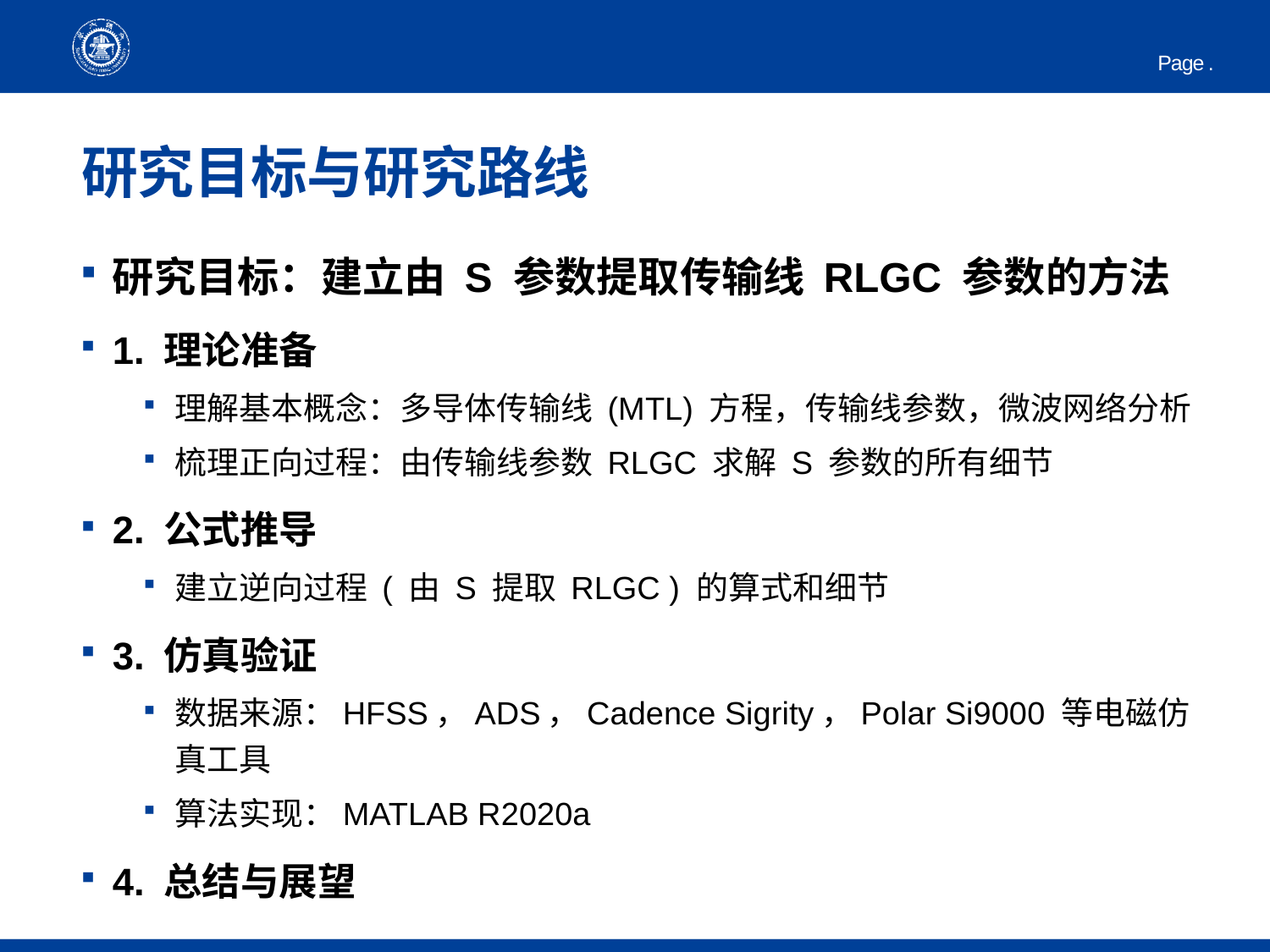

4
# 研究目标与研究路线
研究目标：建立由 S 参数提取传输线 RLGC 参数的方法
1. 理论准备
理解基本概念：多导体传输线 (MTL) 方程，传输线参数，微波网络分析
梳理正向过程：由传输线参数 RLGC 求解 S 参数的所有细节
2. 公式推导
建立逆向过程 ( 由 S 提取 RLGC ) 的算式和细节
3. 仿真验证
数据来源：HFSS，ADS，Cadence Sigrity，Polar Si9000 等电磁仿真工具
算法实现：MATLAB R2020a
4. 总结与展望